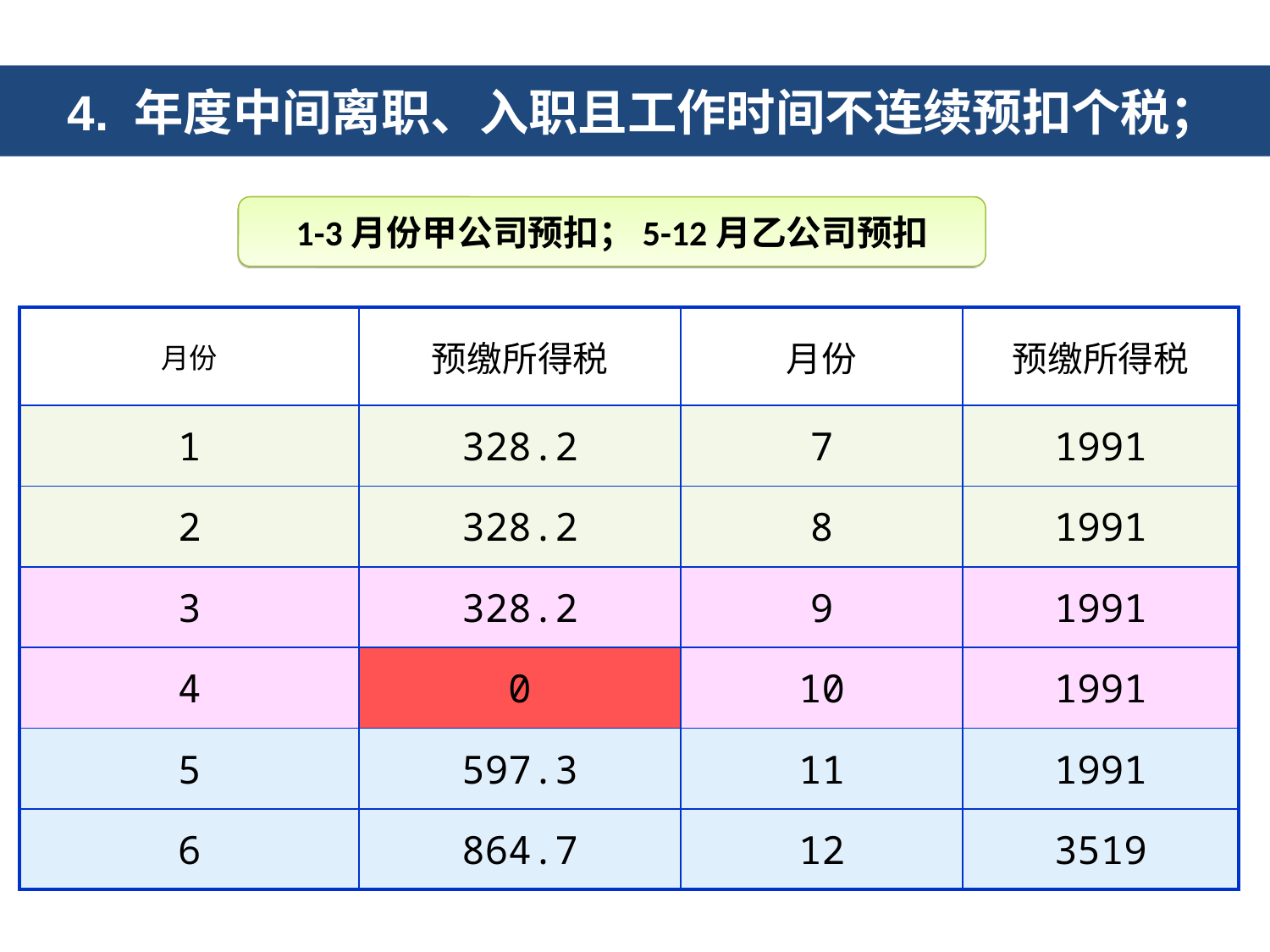

1.全年全一次性奖金
    4. 年度中间离职、入职且工作时间不连续预扣个税；
1-3月份甲公司预扣；5-12月乙公司预扣
| 月份 | 预缴所得税 | 月份 | 预缴所得税 |
| --- | --- | --- | --- |
| 1 | 328.2 | 7 | 1991 |
| 2 | 328.2 | 8 | 1991 |
| 3 | 328.2 | 9 | 1991 |
| 4 | 0 | 10 | 1991 |
| 5 | 597.3 | 11 | 1991 |
| 6 | 864.7 | 12 | 3519 |